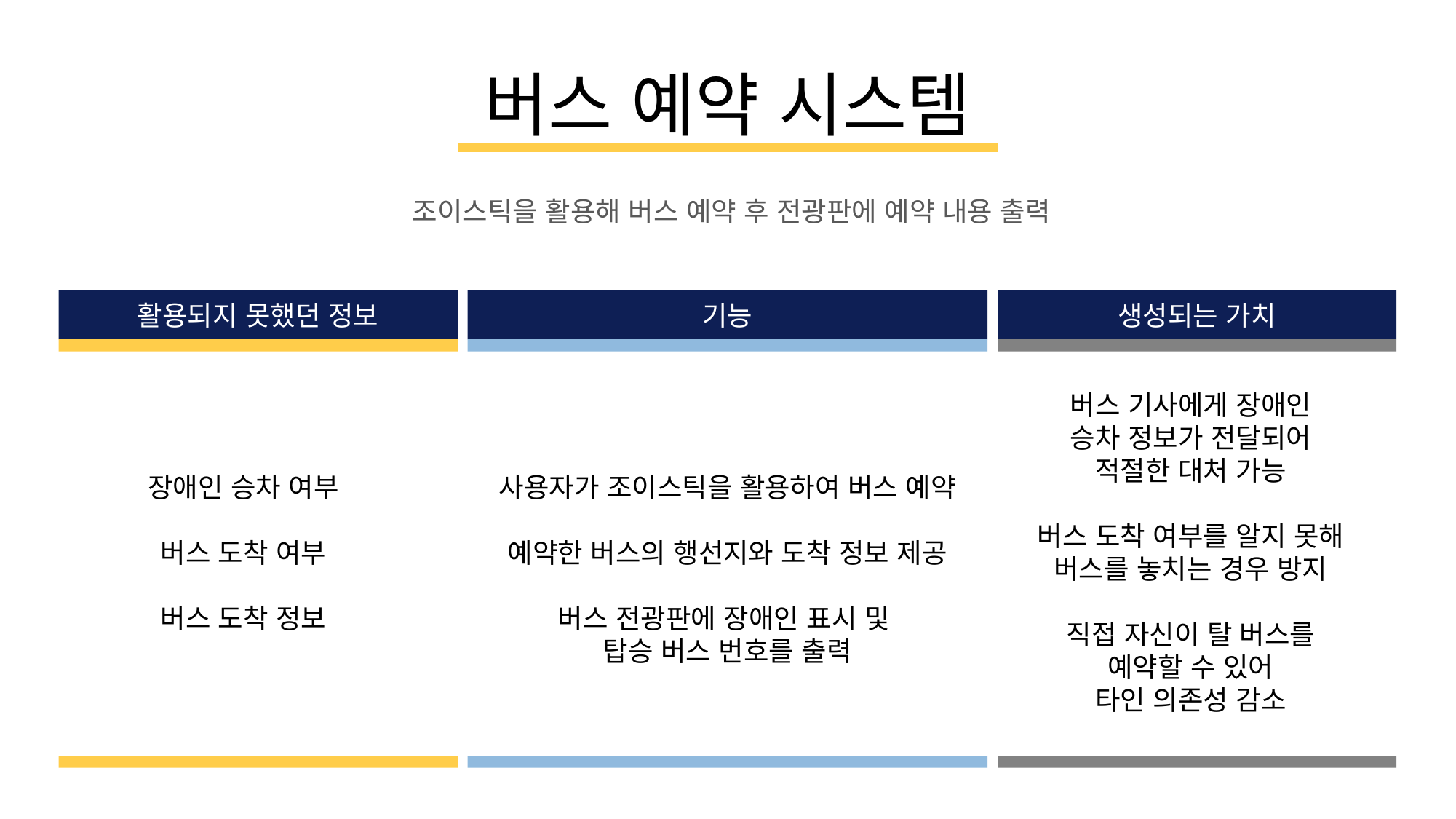

버스 예약 시스템
조이스틱을 활용해 버스 예약 후 전광판에 예약 내용 출력
활용되지 못했던 정보
기능
생성되는 가치

버스 기사에게 장애인
승차 정보가 전달되어
적절한 대처 가능

버스 도착 여부를 알지 못해
버스를 놓치는 경우 방지

직접 자신이 탈 버스를
예약할 수 있어
타인 의존성 감소
장애인 승차 여부

버스 도착 여부

버스 도착 정보
사용자가 조이스틱을 활용하여 버스 예약

예약한 버스의 행선지와 도착 정보 제공

버스 전광판에 장애인 표시 및
탑승 버스 번호를 출력